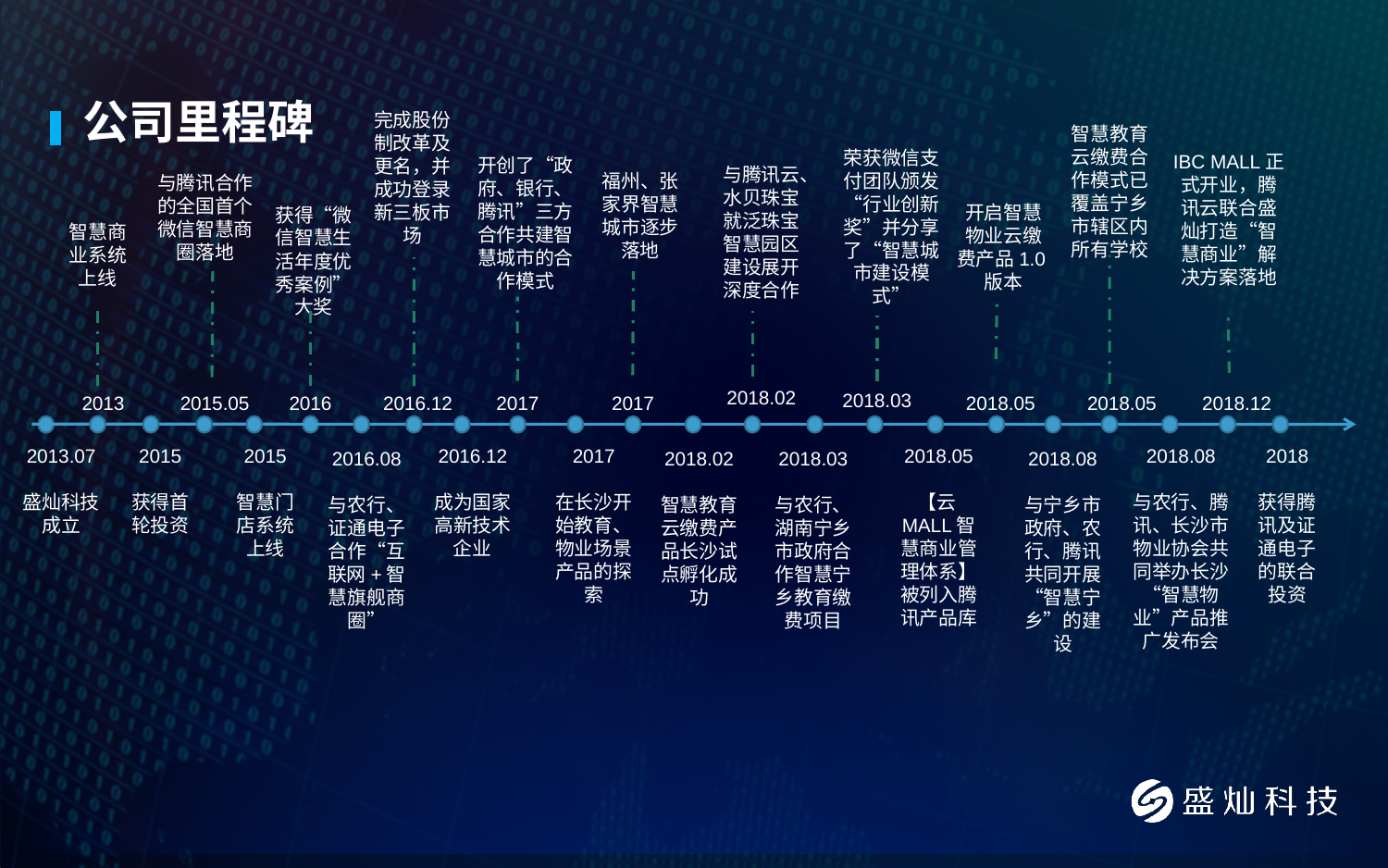

# 公司里程碑
完成股份制改革及更名，并成功登录新三板市场
智慧教育云缴费合作模式已覆盖宁乡市辖区内所有学校
荣获微信支付团队颁发“行业创新奖”并分享了“智慧城市建设模式”
IBC MALL正式开业，腾讯云联合盛灿打造“智慧商业”解决方案落地
开创了“政府、银行、腾讯”三方合作共建智慧城市的合作模式
与腾讯云、水贝珠宝就泛珠宝智慧园区建设展开深度合作
福州、张家界智慧城市逐步落地
与腾讯合作的全国首个微信智慧商圈落地
开启智慧物业云缴费产品1.0版本
获得“微信智慧生活年度优秀案例”大奖
智慧商业系统上线
2018.02
2018.03
2016
2016.12
2018.05
2013
2015.05
2018.05
2018.12
2017
2017

2013.07

盛灿科技成立
2015

获得首轮投资
2015

智慧门店系统上线
2016.12

成为国家高新技术企业
2017

在长沙开始教育、物业场景产品的探索
2018.05

【云MALL智慧商业管理体系】被列入腾讯产品库
2018.08

与农行、腾讯、长沙市物业协会共同举办长沙“智慧物业”产品推广发布会
2018

获得腾讯及证通电子的联合投资
2016.08

与农行、证通电子合作“互联网+智慧旗舰商圈”
2018.02

智慧教育云缴费产品长沙试点孵化成功
2018.03

与农行、湖南宁乡市政府合作智慧宁乡教育缴费项目
2018.08

与宁乡市政府、农行、腾讯共同开展“智慧宁乡”的建设